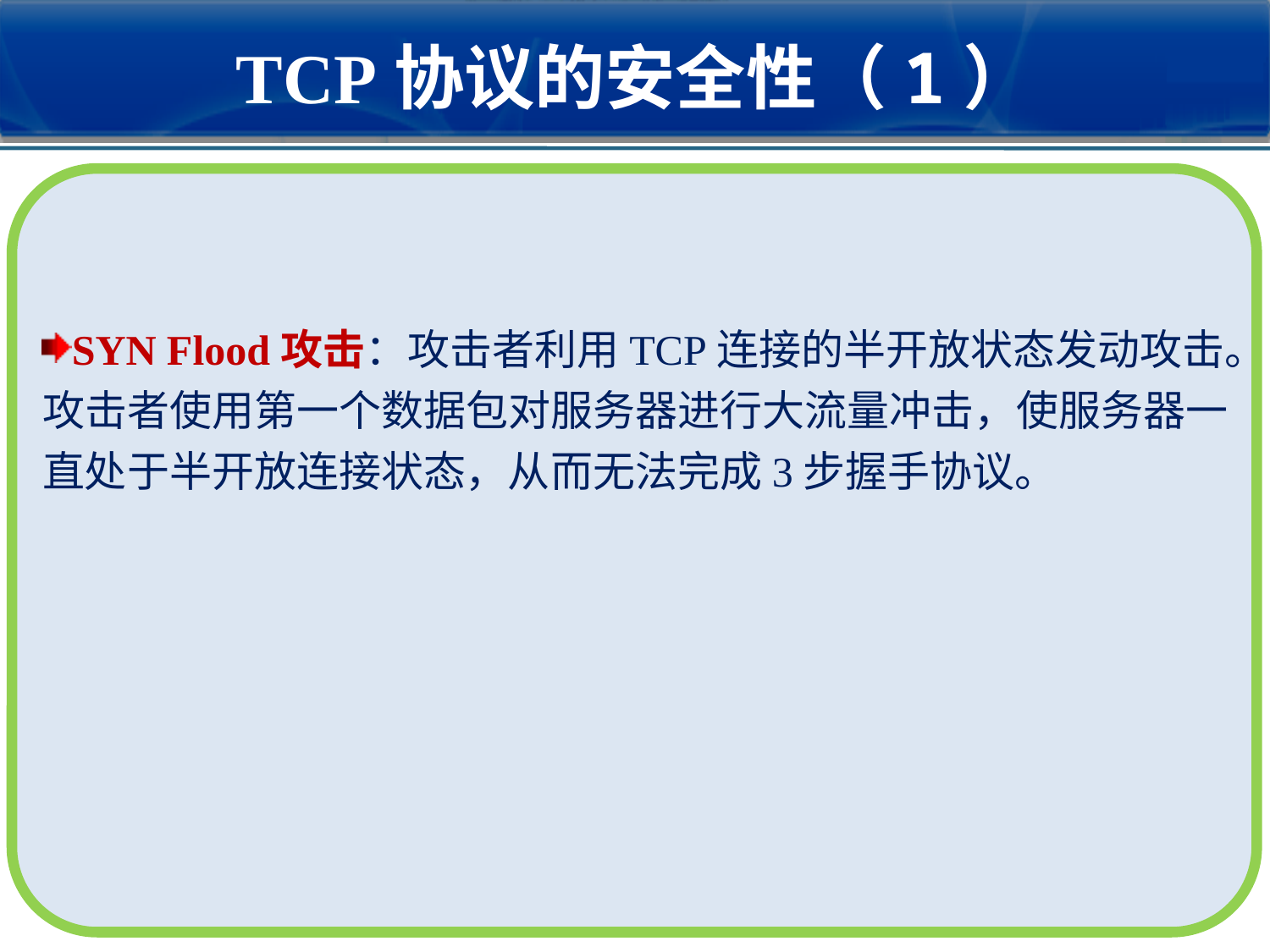

TCP协议的安全性（1）

SYN Flood攻击：攻击者利用TCP连接的半开放状态发动攻击。攻击者使用第一个数据包对服务器进行大流量冲击，使服务器一直处于半开放连接状态，从而无法完成3步握手协议。